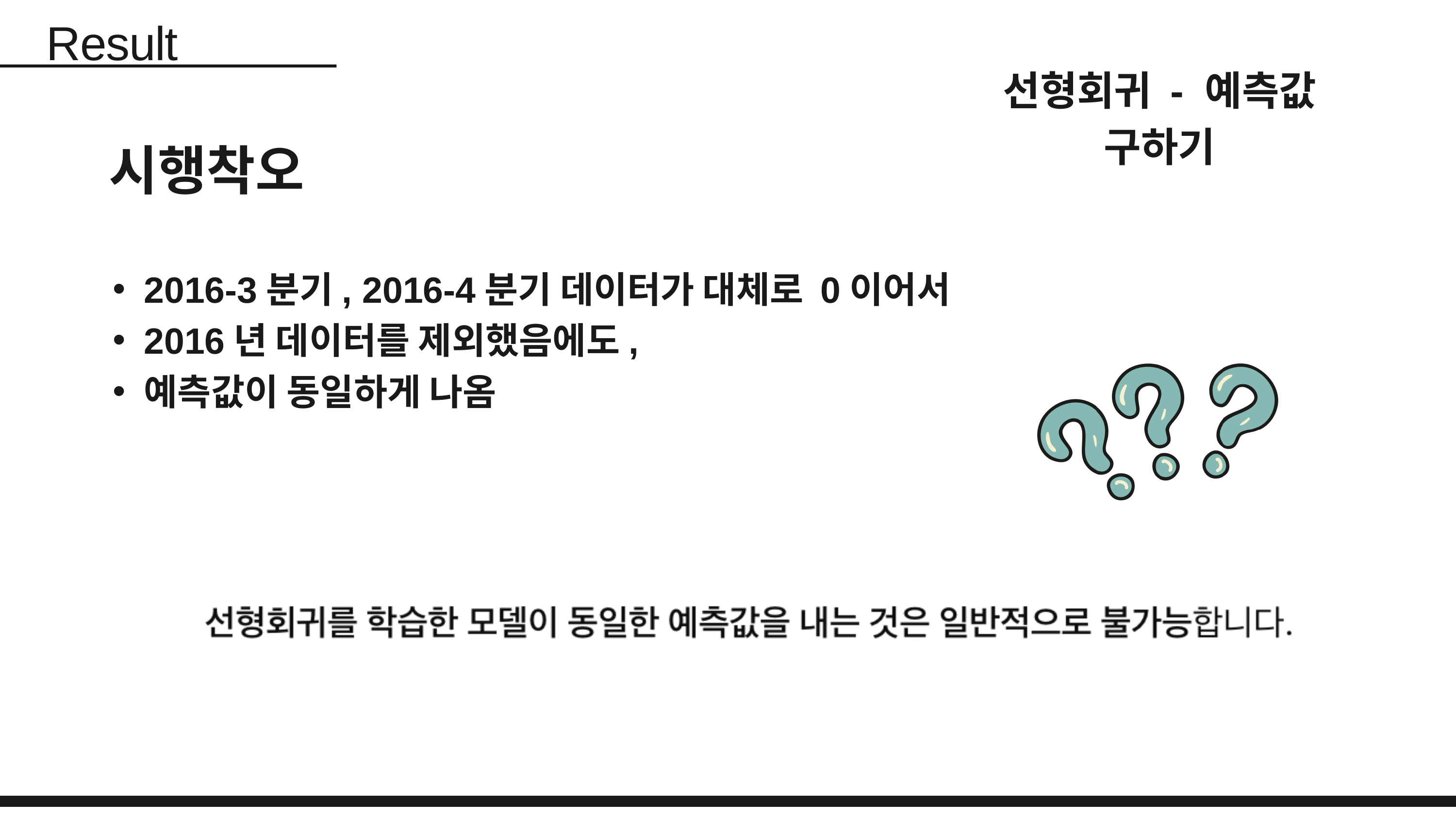

Result
선형회귀 - 예측값 구하기

시행착오
2016-3분기, 2016-4분기 데이터가 대체로 0이어서
2016년 데이터를 제외했음에도,
예측값이 동일하게 나옴